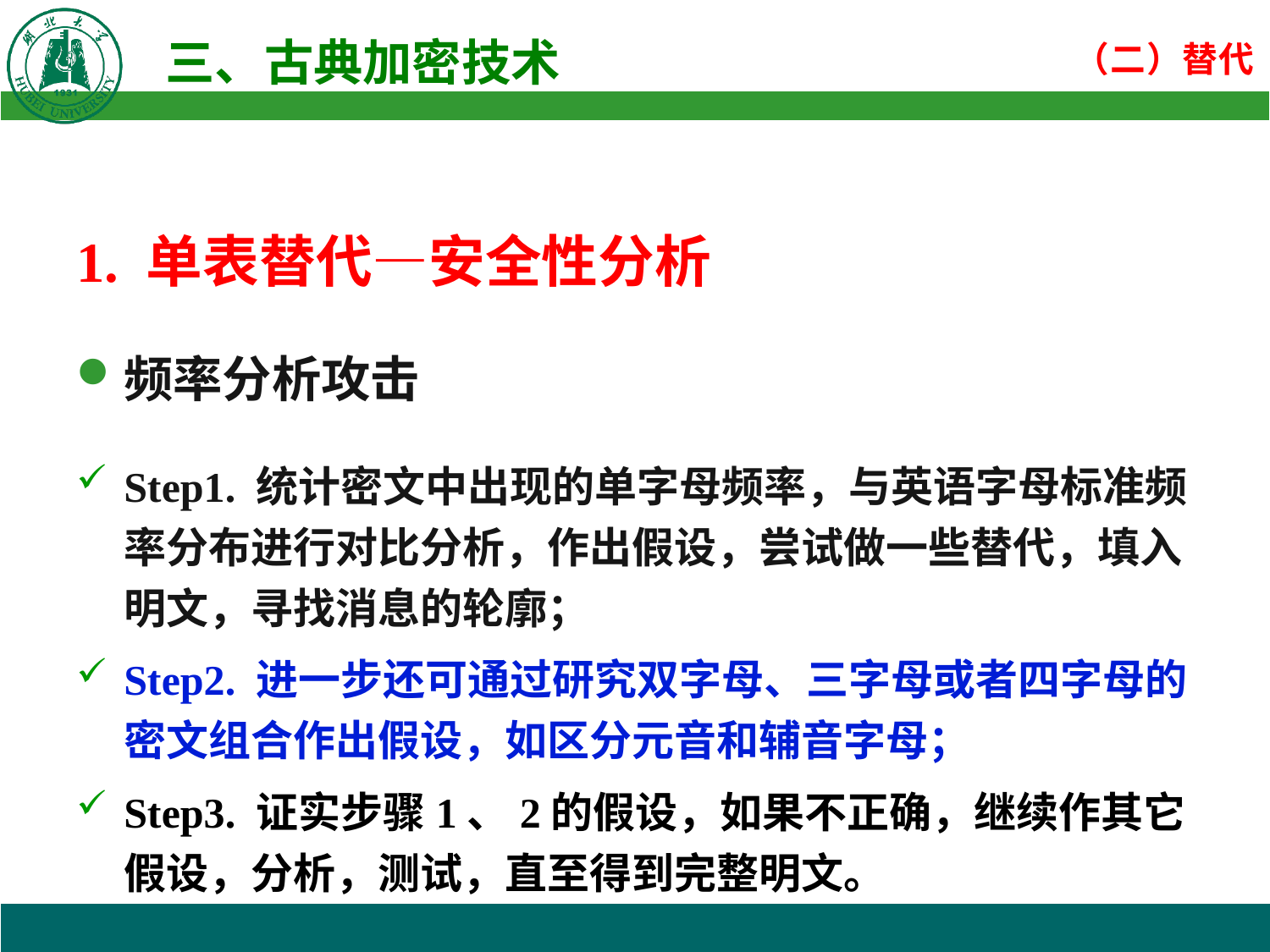

1. 单表替代—安全性分析
频率分析攻击
Step1. 统计密文中出现的单字母频率，与英语字母标准频率分布进行对比分析，作出假设，尝试做一些替代，填入明文，寻找消息的轮廓；
Step2. 进一步还可通过研究双字母、三字母或者四字母的密文组合作出假设，如区分元音和辅音字母；
Step3. 证实步骤1、2的假设，如果不正确，继续作其它假设，分析，测试，直至得到完整明文。